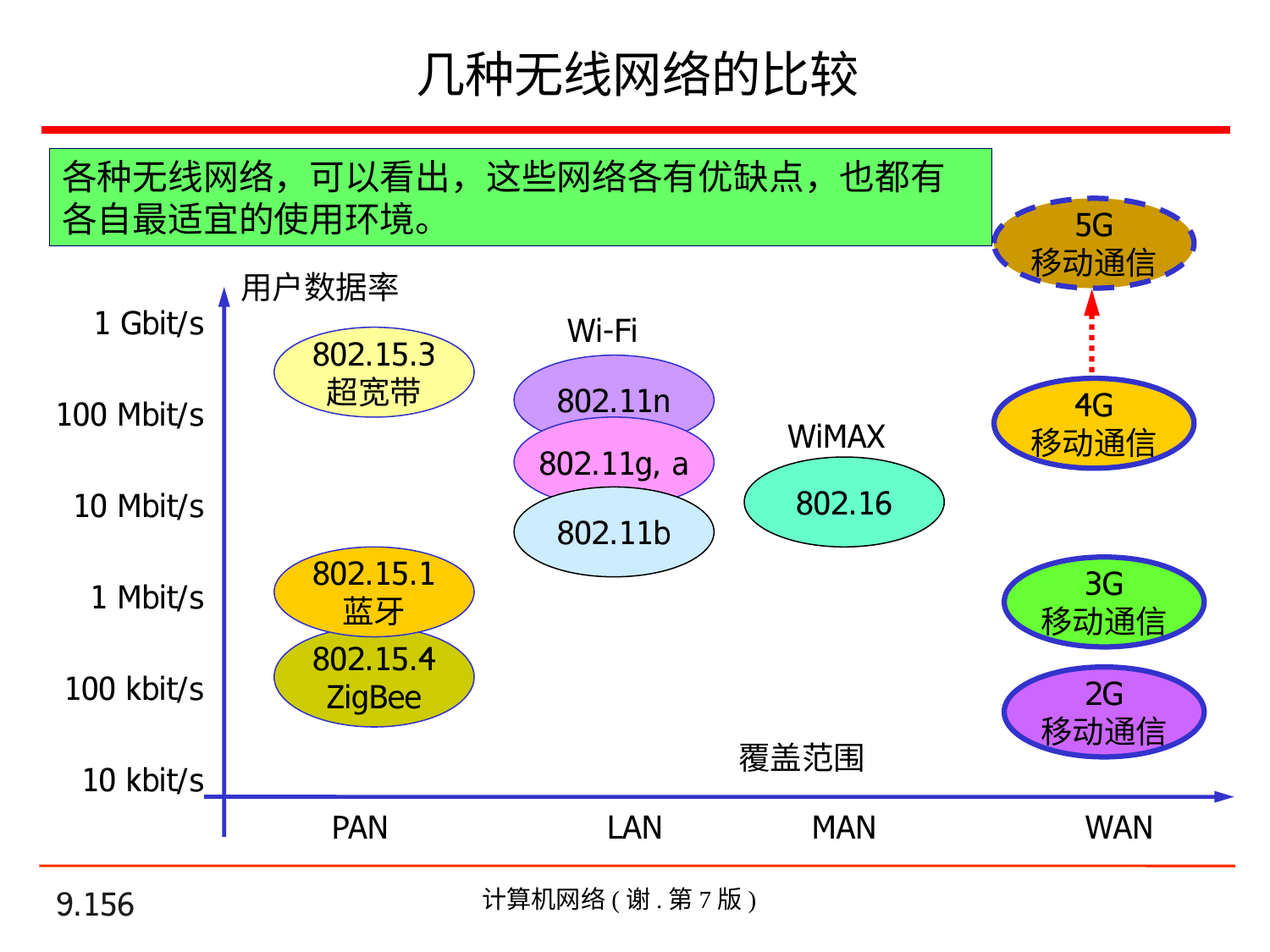

# 几种无线网络的比较
各种无线网络，可以看出，这些网络各有优缺点，也都有各自最适宜的使用环境。
5G
移动通信
用户数据率
1 Gbit/s

100 Mbit/s

10 Mbit/s

1 Mbit/s

100 kbit/s

10 kbit/s

Wi-Fi
802.15.3
超宽带
802.11n
4G
移动通信
WiMAX
802.11g, a
802.16
802.11b
802.15.1
蓝牙
3G
移动通信

802.15.4
ZigBee
2G
移动通信
覆盖范围
PAN                      LAN               MAN                     WAN